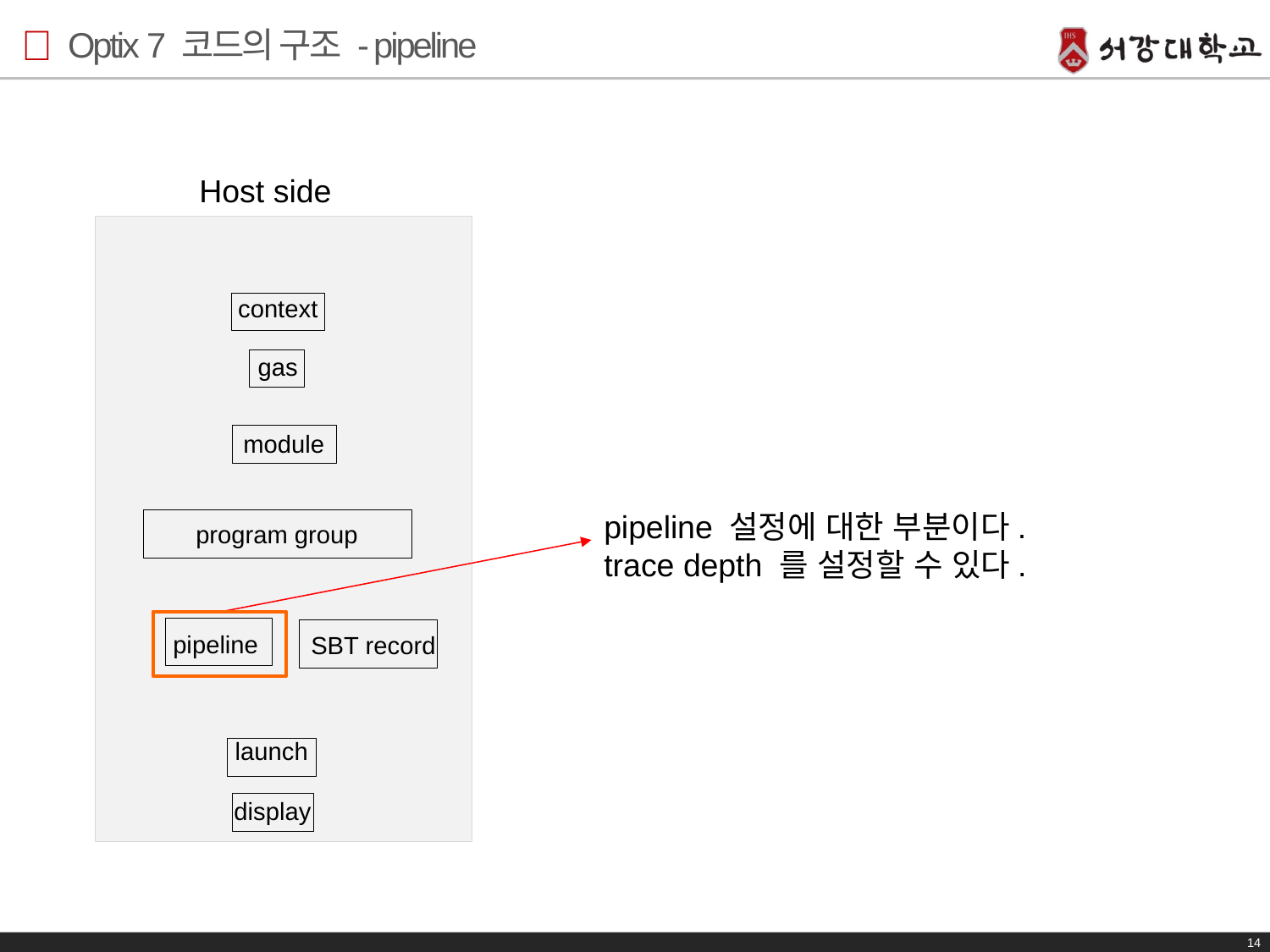

# Optix 7 코드의 구조 - pipeline
Host side

launch
display
context

gas

module

program group

pipeline
SBT record

pipeline 설정에 대한 부분이다.
trace depth 를 설정할 수 있다.

14